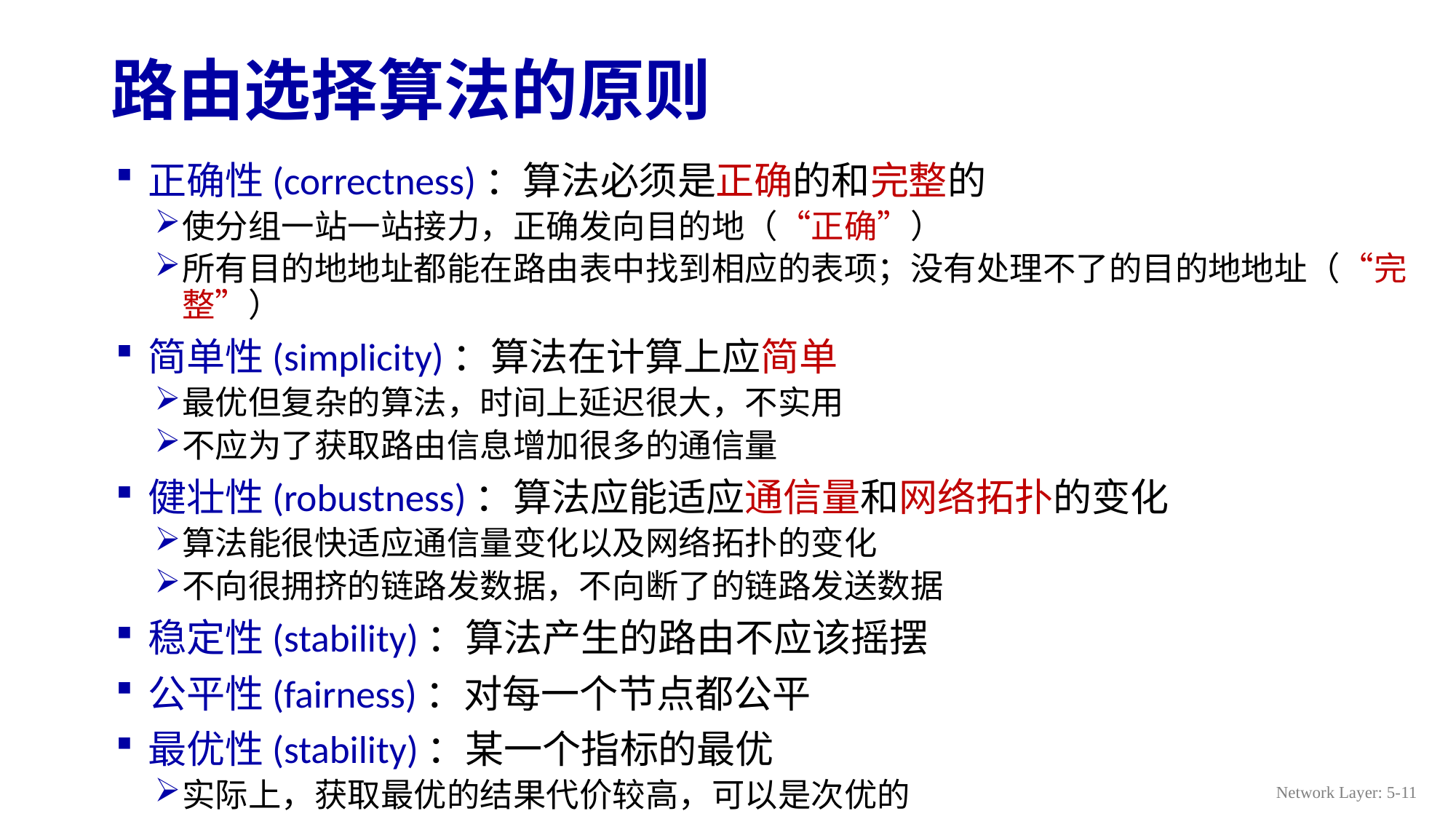

# 路由选择算法的原则
正确性(correctness)：算法必须是正确的和完整的
使分组一站一站接力，正确发向目的地（“正确”）
所有目的地地址都能在路由表中找到相应的表项；没有处理不了的目的地地址（“完整”）
简单性(simplicity)：算法在计算上应简单
最优但复杂的算法，时间上延迟很大，不实用
不应为了获取路由信息增加很多的通信量
健壮性(robustness)：算法应能适应通信量和网络拓扑的变化
算法能很快适应通信量变化以及网络拓扑的变化
不向很拥挤的链路发数据，不向断了的链路发送数据
稳定性(stability)：算法产生的路由不应该摇摆
公平性(fairness)：对每一个节点都公平
最优性(stability)：某一个指标的最优
实际上，获取最优的结果代价较高，可以是次优的
Network Layer: 5-11